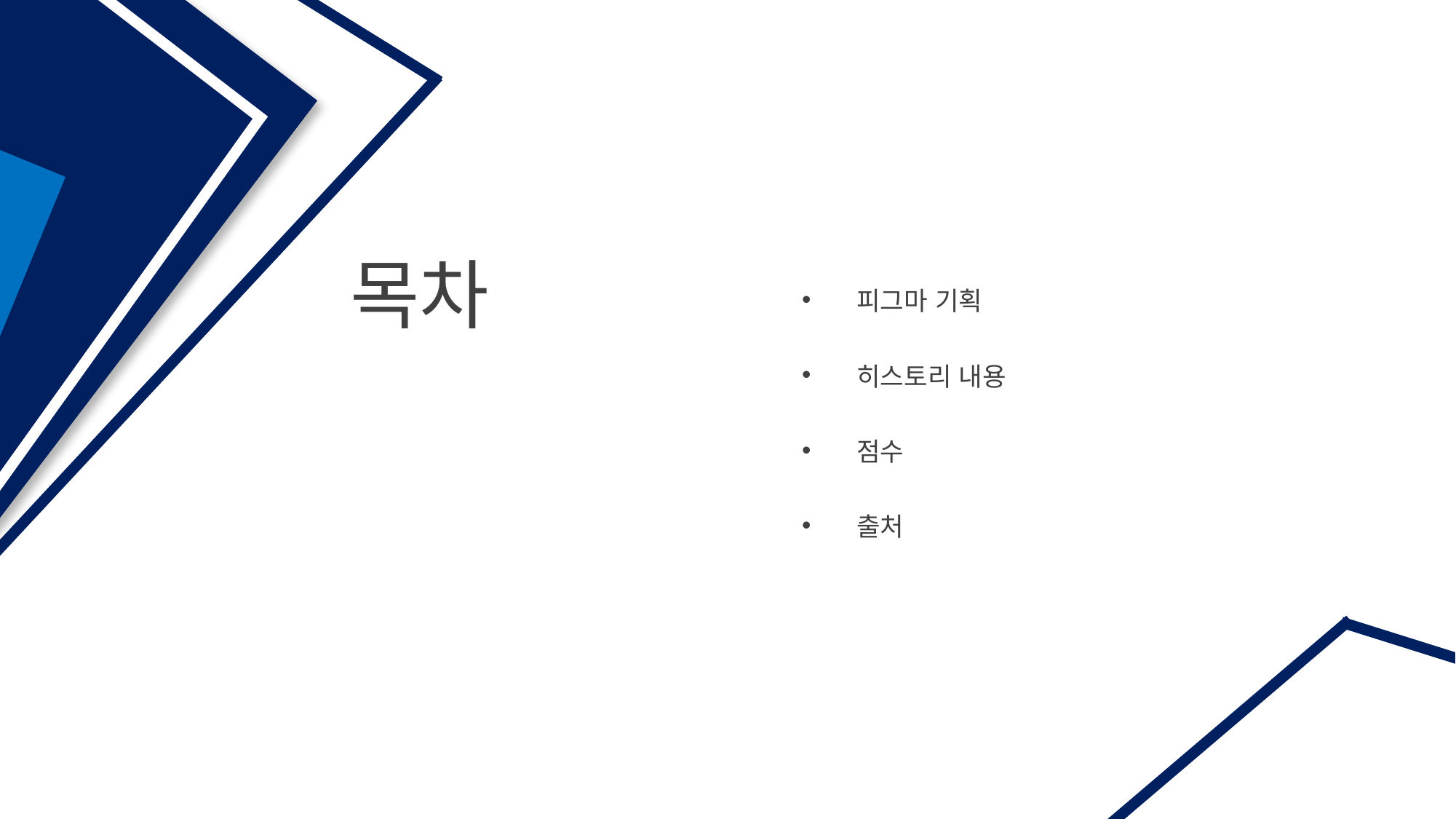

목차
피그마 기획
히스토리 내용
점수
출처